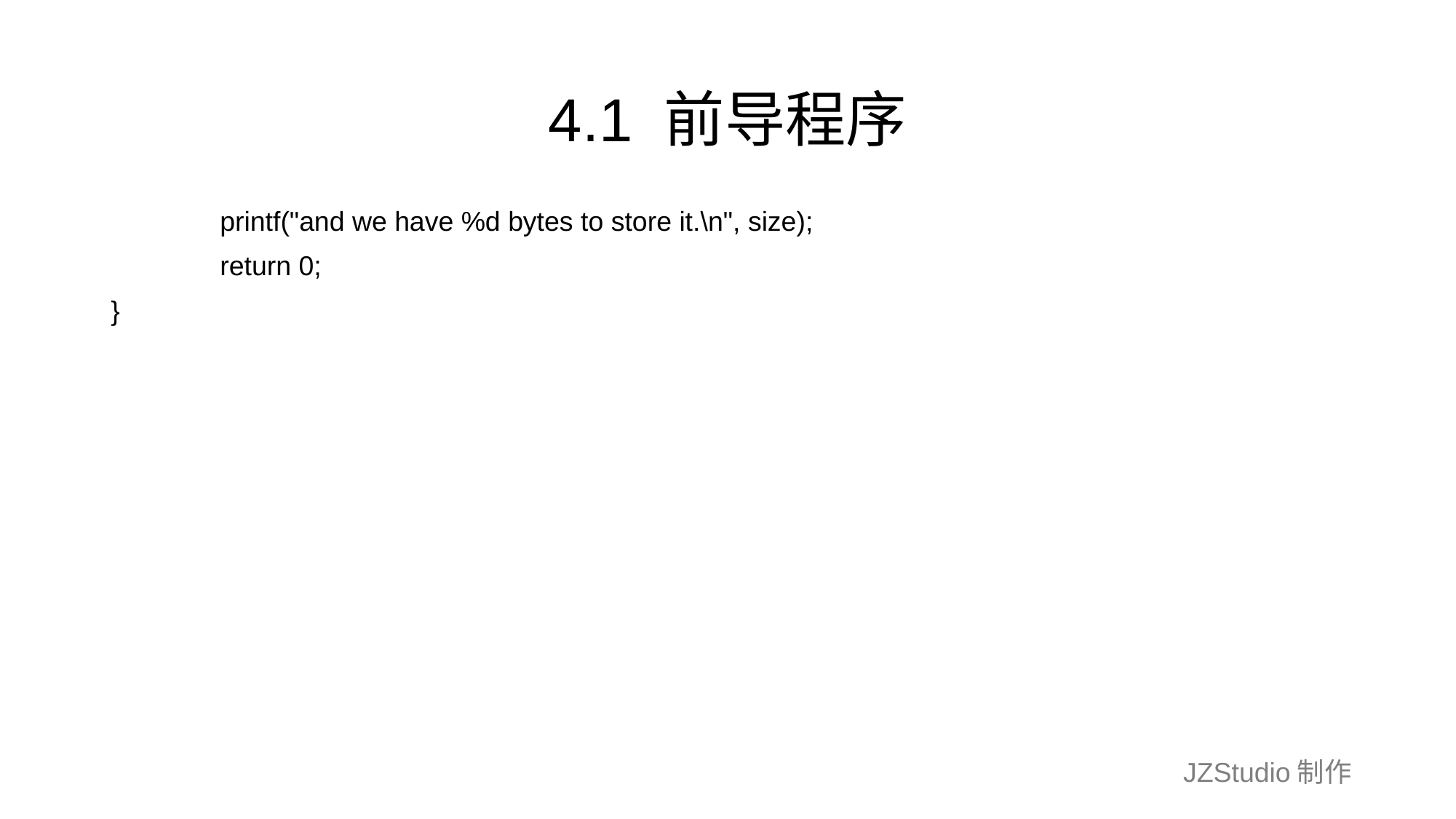

# 4.1 前导程序
	printf("and we have %d bytes to store it.\n", size);
	return 0;
}